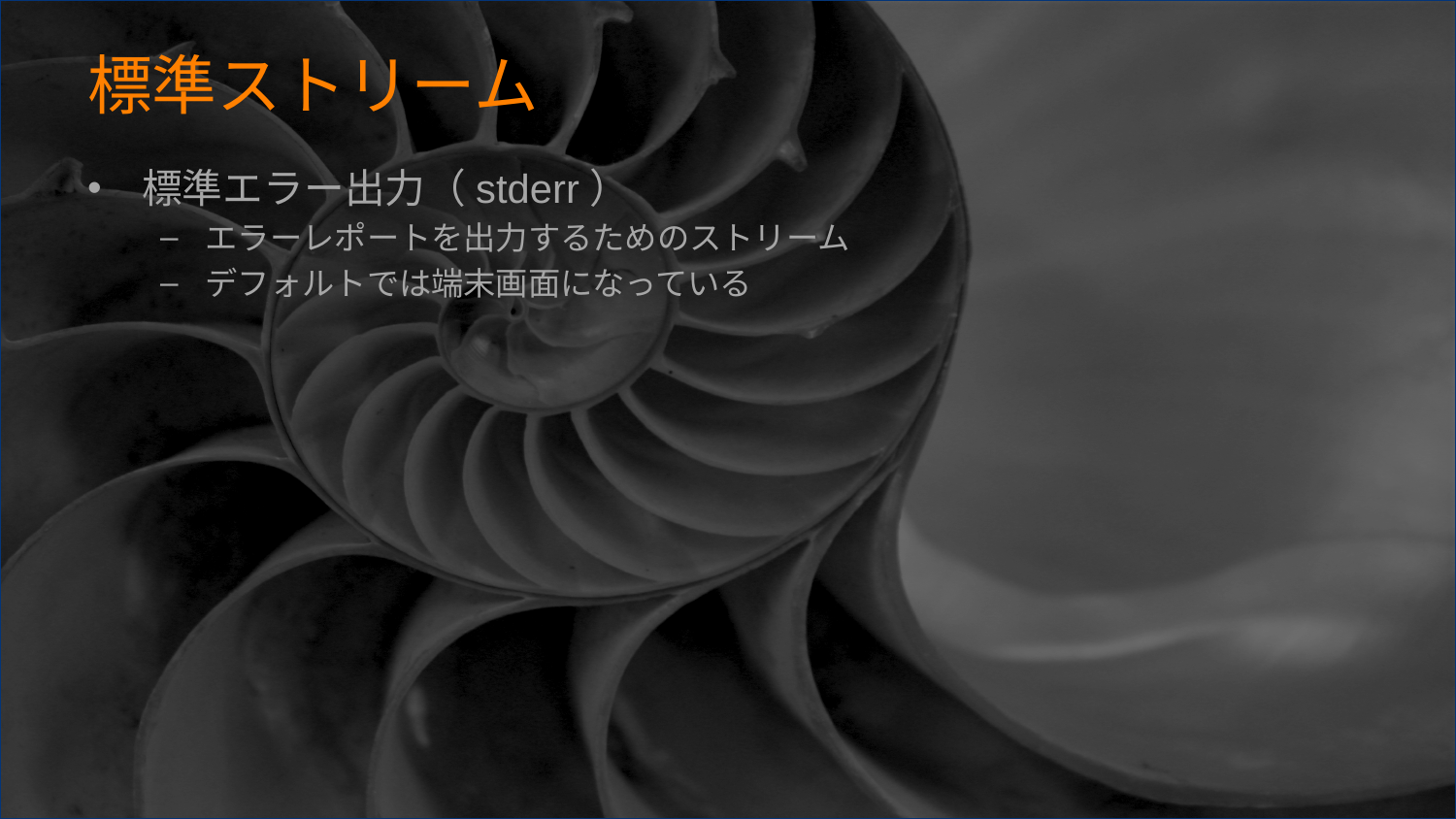

# 標準ストリーム
標準エラー出力（stderr）
エラーレポートを出力するためのストリーム
デフォルトでは端末画面になっている